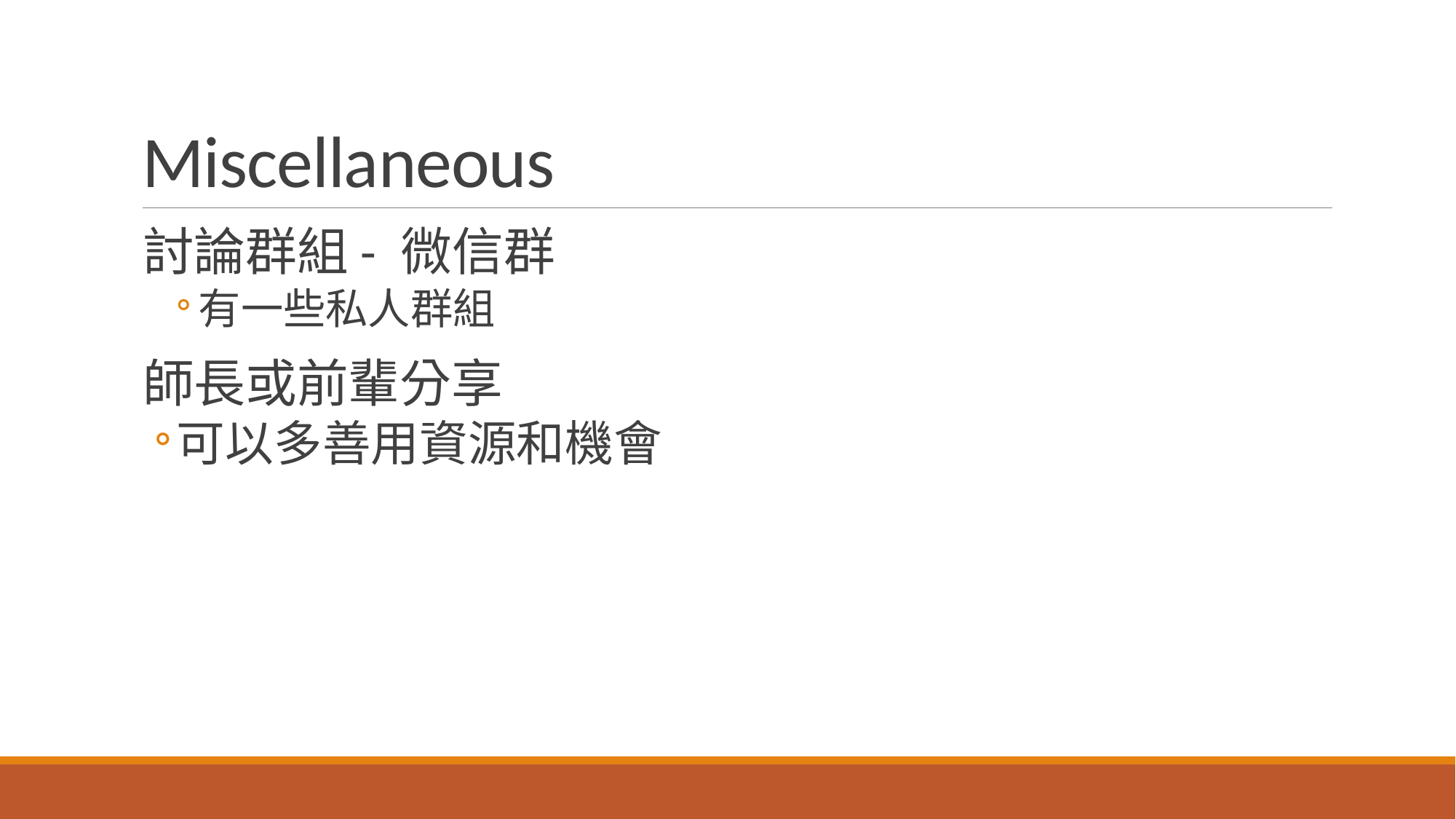

# Miscellaneous
討論群組- 微信群
有一些私人群組
師長或前輩分享
可以多善用資源和機會